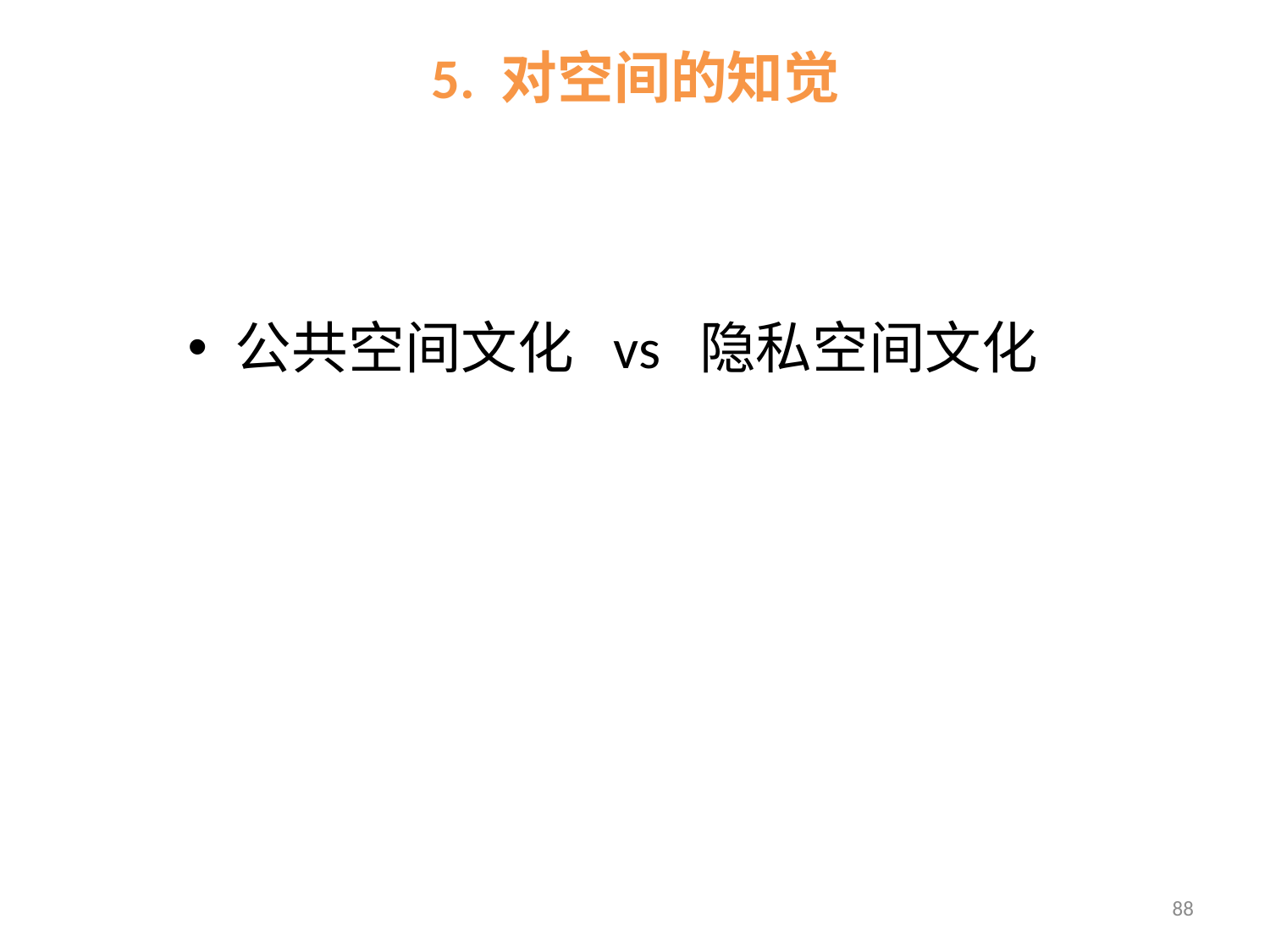

# 5. 对空间的知觉
公共空间文化  vs  隐私空间文化

88